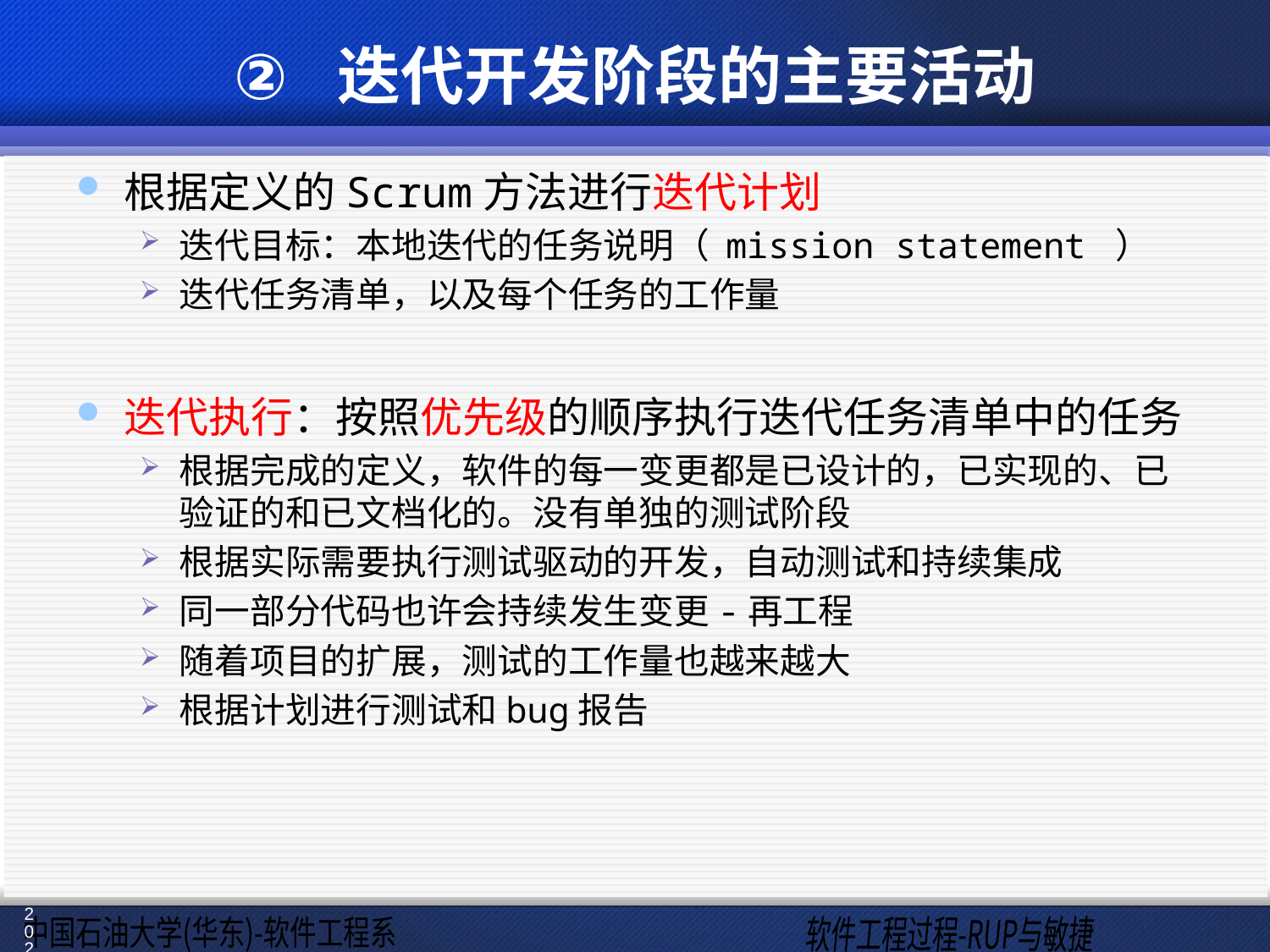

# 迭代开发阶段的主要活动
根据定义的Scrum方法进行迭代计划
迭代目标：本地迭代的任务说明（ mission statement ）
迭代任务清单，以及每个任务的工作量

迭代执行：按照优先级的顺序执行迭代任务清单中的任务
根据完成的定义，软件的每一变更都是已设计的，已实现的、已验证的和已文档化的。没有单独的测试阶段
根据实际需要执行测试驱动的开发，自动测试和持续集成
同一部分代码也许会持续发生变更-再工程
随着项目的扩展，测试的工作量也越来越大
根据计划进行测试和bug报告
202